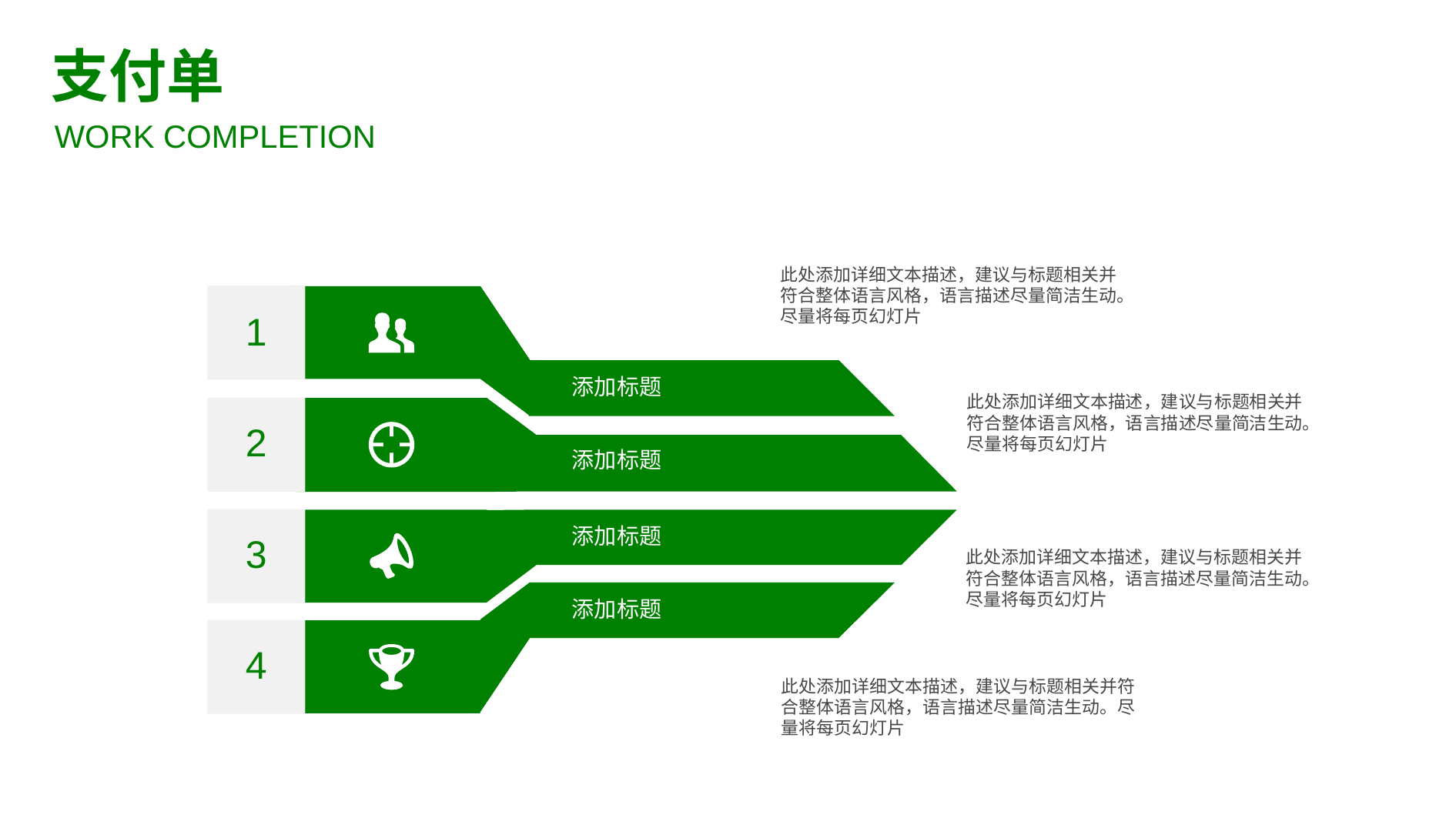

支付单
WORK COMPLETION
此处添加详细文本描述，建议与标题相关并符合整体语言风格，语言描述尽量简洁生动。尽量将每页幻灯片

1

添加标题
此处添加详细文本描述，建议与标题相关并符合整体语言风格，语言描述尽量简洁生动。尽量将每页幻灯片
2

添加标题

3
添加标题

此处添加详细文本描述，建议与标题相关并符合整体语言风格，语言描述尽量简洁生动。尽量将每页幻灯片

添加标题
4

此处添加详细文本描述，建议与标题相关并符合整体语言风格，语言描述尽量简洁生动。尽量将每页幻灯片